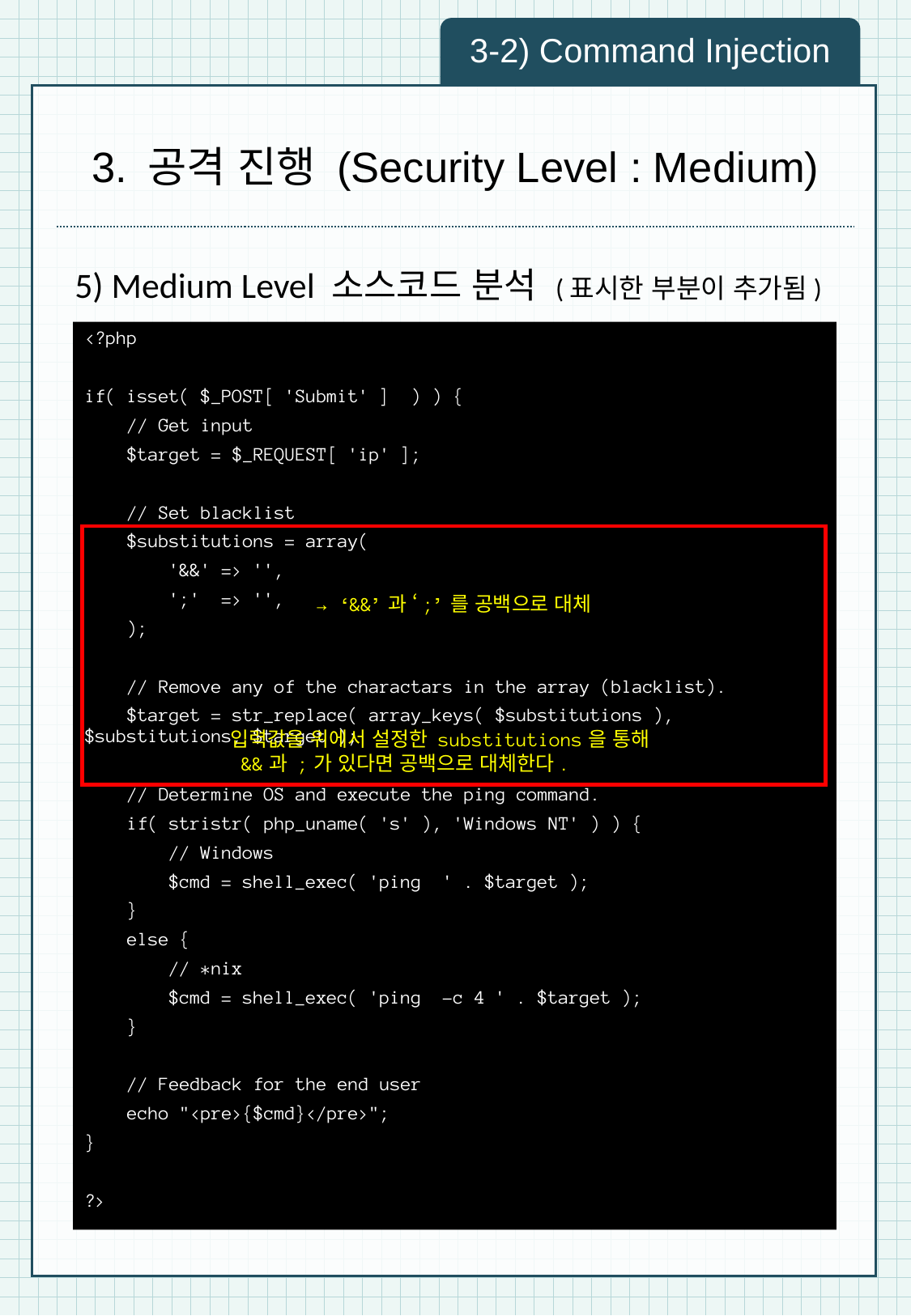

3-2) Command Injection

# 3. 공격 진행 (Security Level : Medium)
5) Medium Level 소스코드 분석 (표시한 부분이 추가됨)

<?php

if( isset( $_POST[ 'Submit' ]  ) ) {
    // Get input
    $target = $_REQUEST[ 'ip' ];

    // Set blacklist
    $substitutions = array(
        '&&' => '',
        ';'  => '',
    );

    // Remove any of the charactars in the array (blacklist).
    $target = str_replace( array_keys( $substitutions ), $substitutions, $target );

    // Determine OS and execute the ping command.
    if( stristr( php_uname( 's' ), 'Windows NT' ) ) {
        // Windows
        $cmd = shell_exec( 'ping  ' . $target );
    }
    else {
        // *nix
        $cmd = shell_exec( 'ping  -c 4 ' . $target );
    }

    // Feedback for the end user
    echo "<pre>{$cmd}</pre>";
}

?>

→ ‘&&’과 ‘;’를 공백으로 대체
입력값을 위에서 설정한 substitutions을 통해
 &&과 ;가 있다면 공백으로 대체한다.